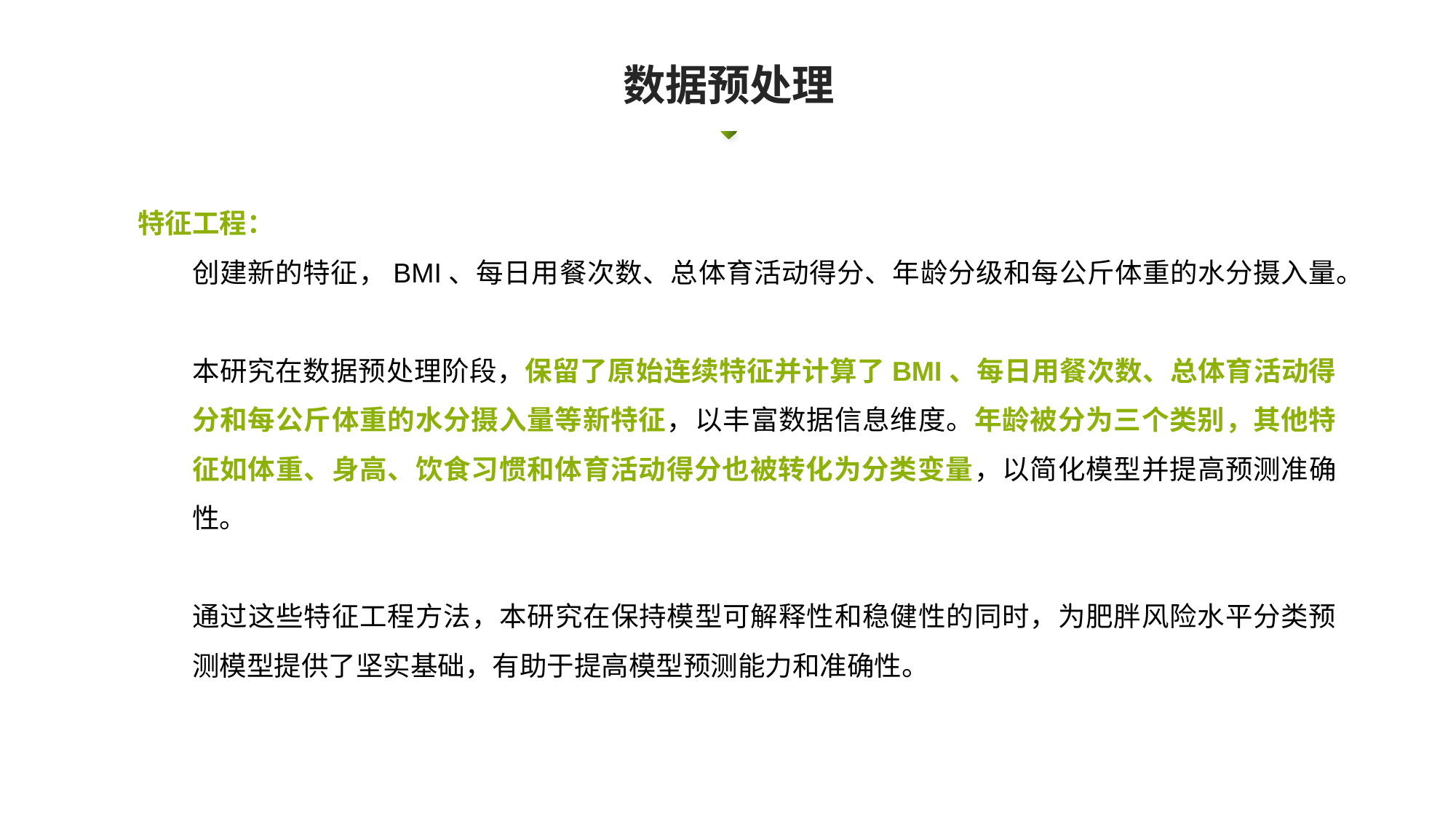

数据预处理

特征工程：
创建新的特征，BMI、每日用餐次数、总体育活动得分、年龄分级和每公斤体重的水分摄入量。

本研究在数据预处理阶段，保留了原始连续特征并计算了BMI、每日用餐次数、总体育活动得分和每公斤体重的水分摄入量等新特征，以丰富数据信息维度。年龄被分为三个类别，其他特征如体重、身高、饮食习惯和体育活动得分也被转化为分类变量，以简化模型并提高预测准确性。

通过这些特征工程方法，本研究在保持模型可解释性和稳健性的同时，为肥胖风险水平分类预测模型提供了坚实基础，有助于提高模型预测能力和准确性。